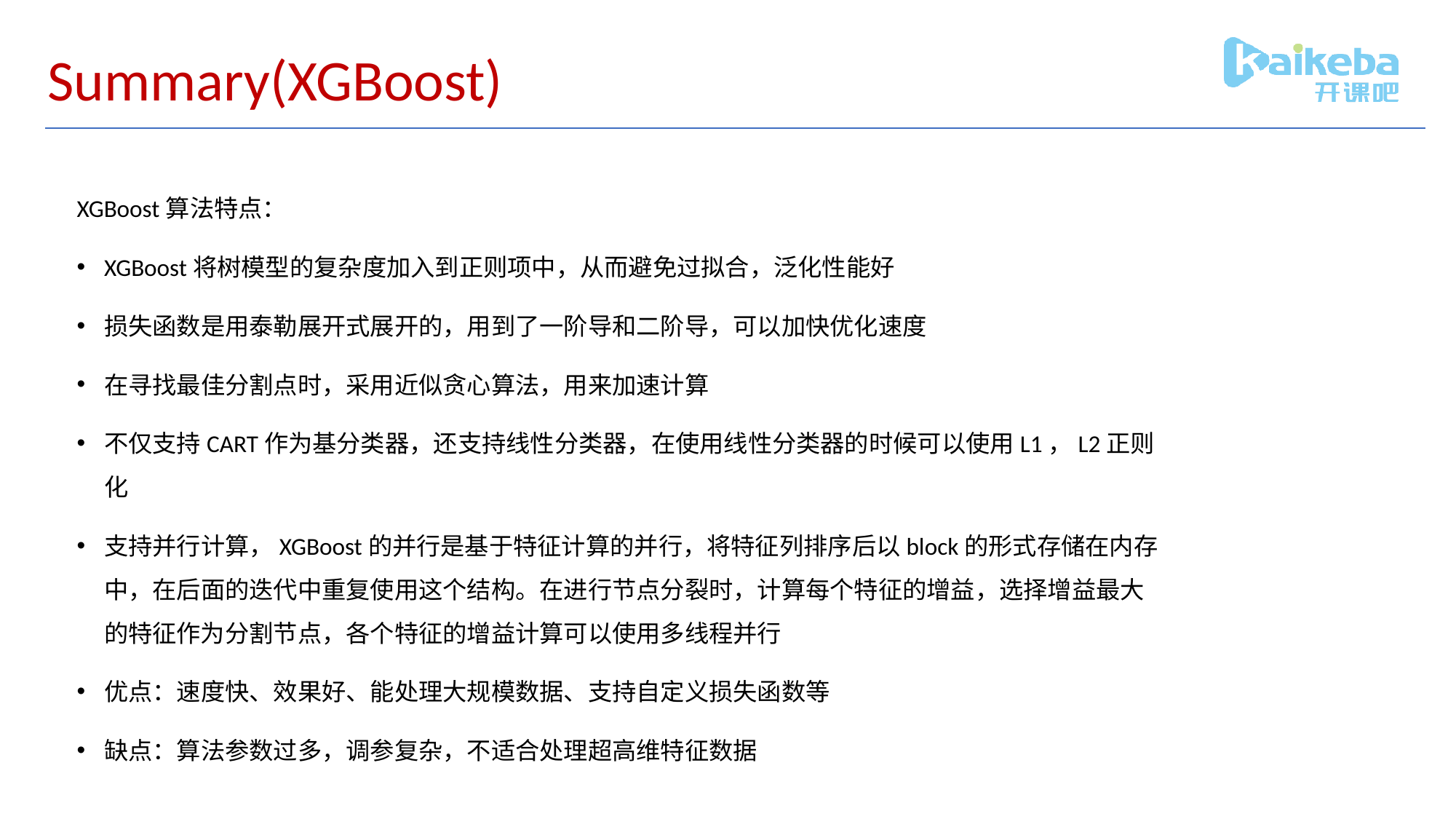

# Summary(XGBoost)
XGBoost算法特点：
XGBoost将树模型的复杂度加入到正则项中，从而避免过拟合，泛化性能好
损失函数是用泰勒展开式展开的，用到了一阶导和二阶导，可以加快优化速度
在寻找最佳分割点时，采用近似贪心算法，用来加速计算
不仅支持CART作为基分类器，还支持线性分类器，在使用线性分类器的时候可以使用L1，L2正则化
支持并行计算，XGBoost的并行是基于特征计算的并行，将特征列排序后以block的形式存储在内存中，在后面的迭代中重复使用这个结构。在进行节点分裂时，计算每个特征的增益，选择增益最大的特征作为分割节点，各个特征的增益计算可以使用多线程并行
优点：速度快、效果好、能处理大规模数据、支持自定义损失函数等
缺点：算法参数过多，调参复杂，不适合处理超高维特征数据